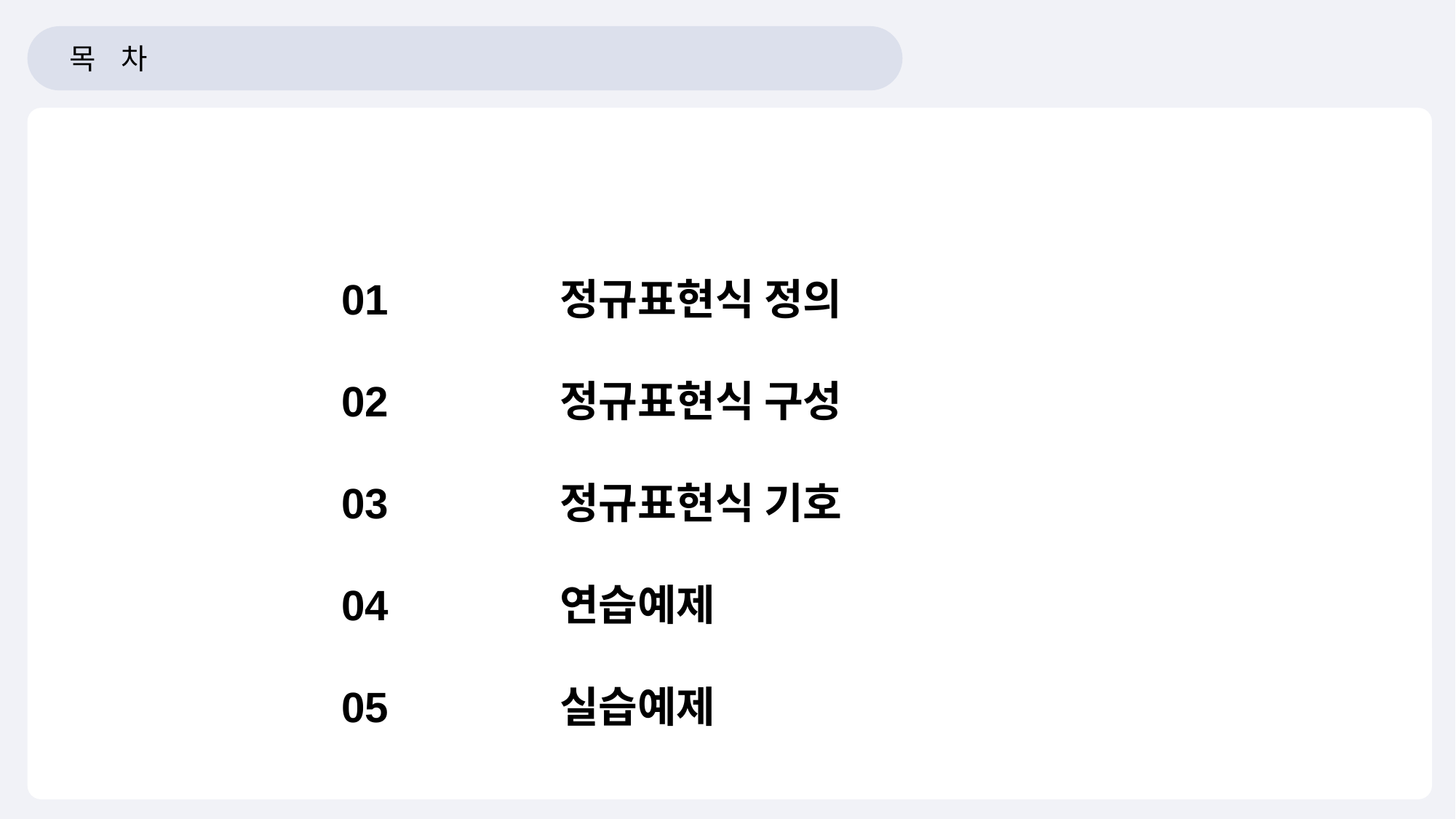

목    차

01 		정규표현식 정의
02 		정규표현식 구성
03		정규표현식 기호
04		연습예제
05		실습예제